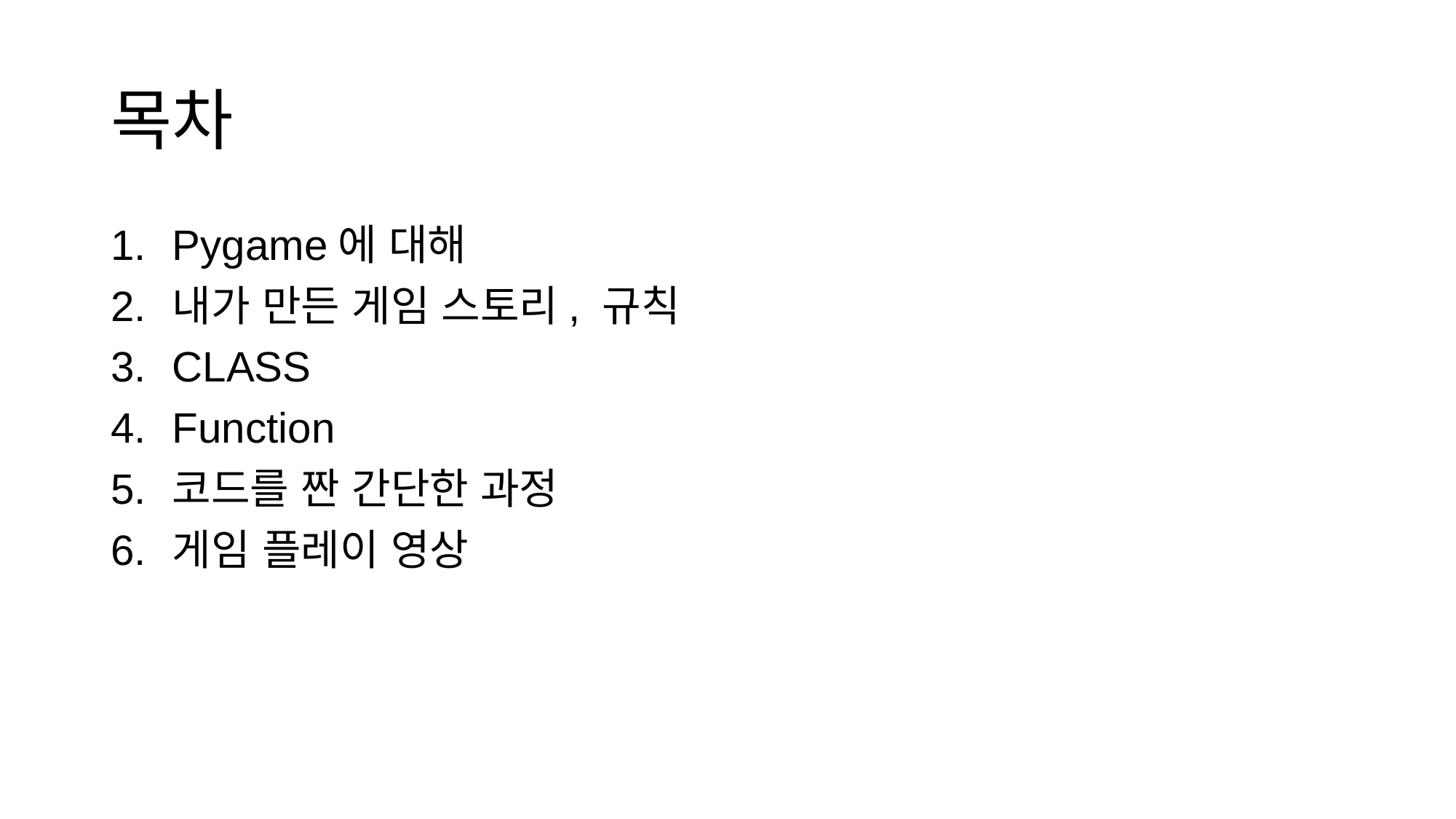

# 목차
Pygame에 대해
내가 만든 게임 스토리, 규칙
CLASS
Function
코드를 짠 간단한 과정
게임 플레이 영상